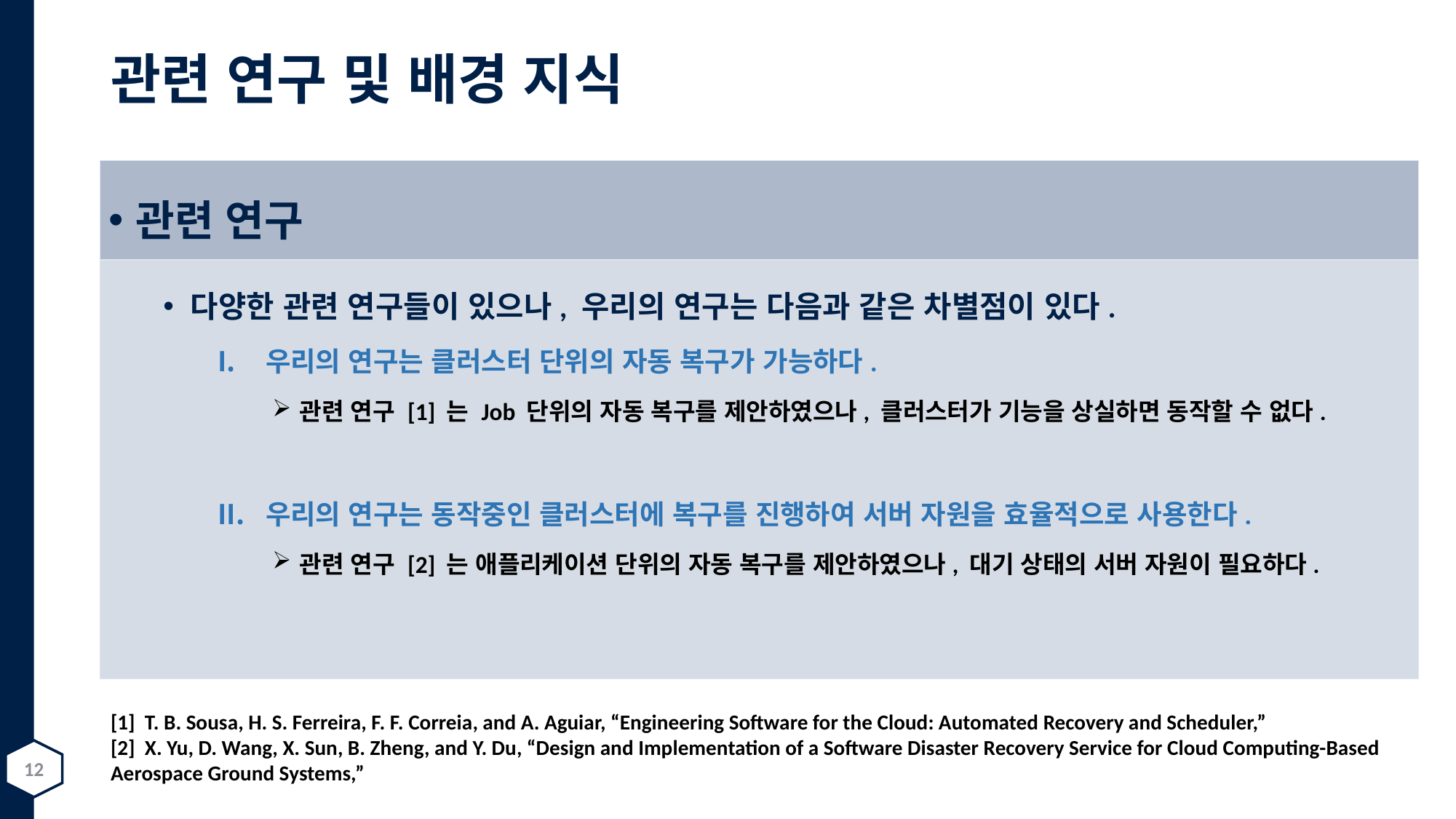

# 관련 연구 및 배경 지식
관련 연구
다양한 관련 연구들이 있으나, 우리의 연구는 다음과 같은 차별점이 있다.
우리의 연구는 클러스터 단위의 자동 복구가 가능하다.
관련 연구 [1] 는 Job 단위의 자동 복구를 제안하였으나, 클러스터가 기능을 상실하면 동작할 수 없다.

우리의 연구는 동작중인 클러스터에 복구를 진행하여 서버 자원을 효율적으로 사용한다.
관련 연구 [2] 는 애플리케이션 단위의 자동 복구를 제안하였으나, 대기 상태의 서버 자원이 필요하다.

[1]  T. B. Sousa, H. S. Ferreira, F. F. Correia, and A. Aguiar, “Engineering Software for the Cloud: Automated Recovery and Scheduler,”
[2]  X. Yu, D. Wang, X. Sun, B. Zheng, and Y. Du, “Design and Implementation of a Software Disaster Recovery Service for Cloud Computing-Based Aerospace Ground Systems,”
12